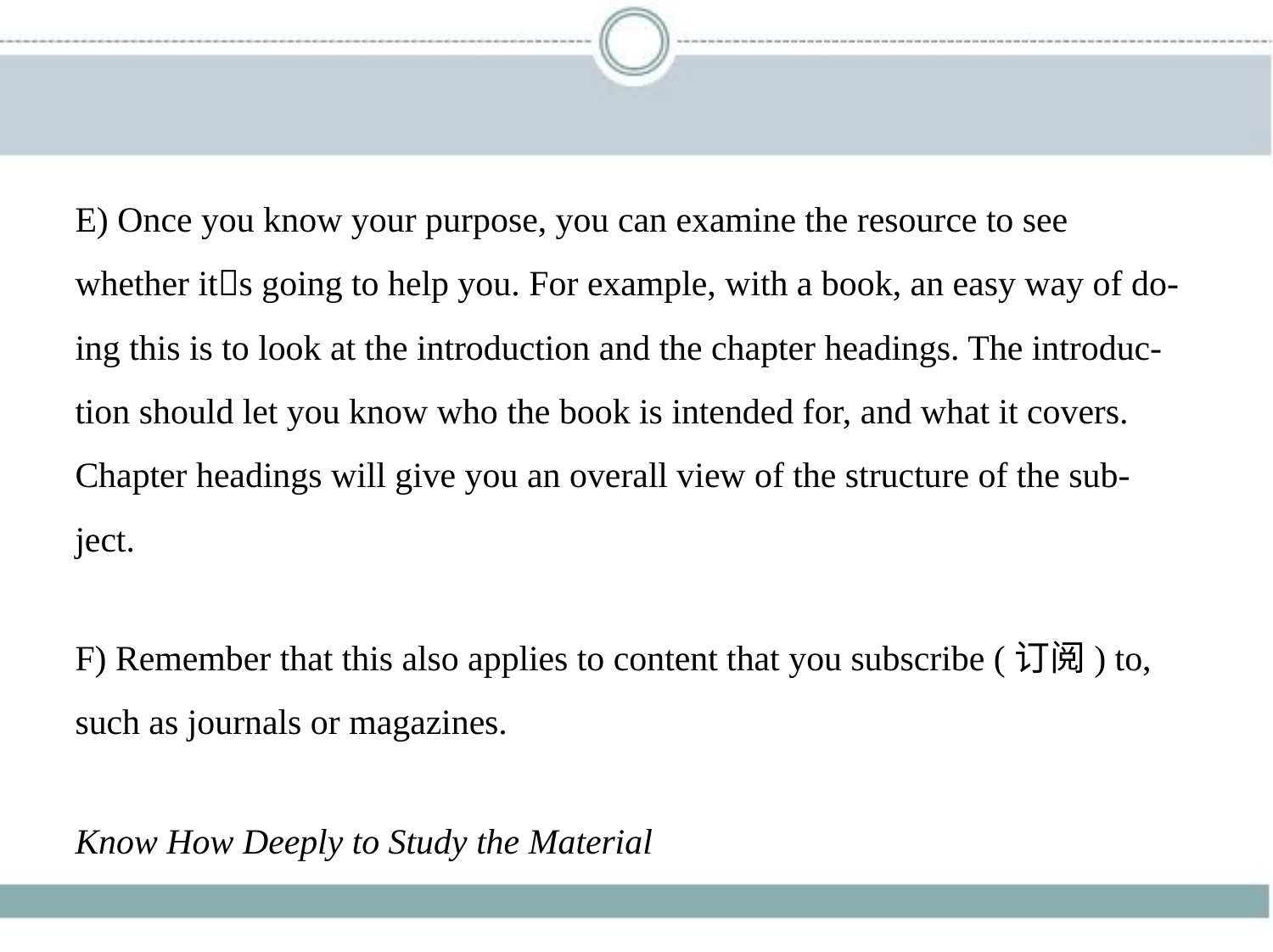

E) Once you know your purpose, you can examine the resource to see
whether it􀆳s going to help you. For example, with a book, an easy way of do-
ing this is to look at the introduction and the chapter headings. The introduc-
tion should let you know who the book is intended for, and what it covers.
Chapter headings will give you an overall view of the structure of the sub-
ject.
F) Remember that this also applies to content that you subscribe (订阅) to,
such as journals or magazines.
Know How Deeply to Study the Material